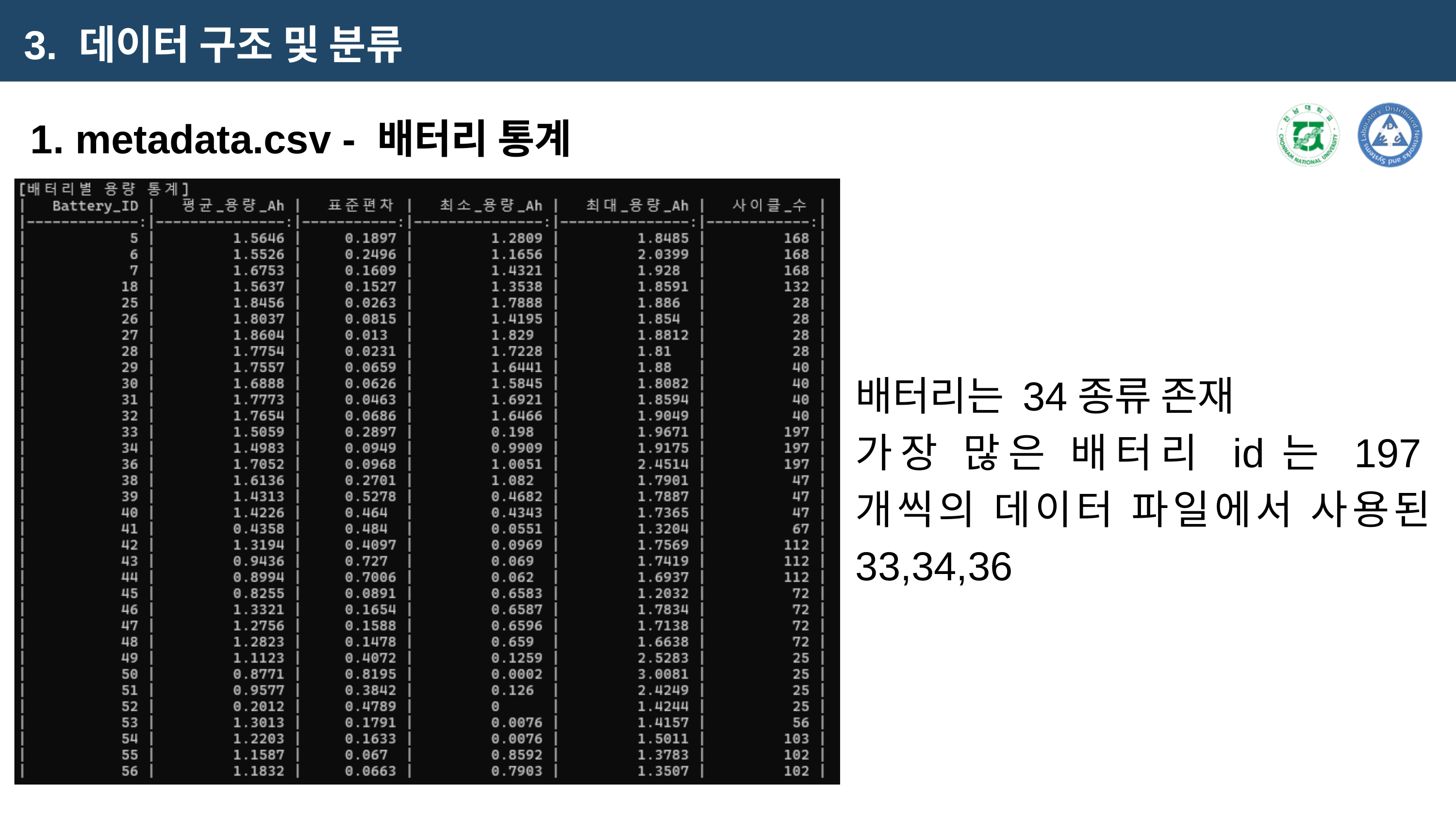

3. 데이터 구조 및 분류
1. metadata.csv - 배터리 통계

배터리는 34종류 존재
가장 많은 배터리 id는 197개씩의 데이터 파일에서 사용된 33,34,36